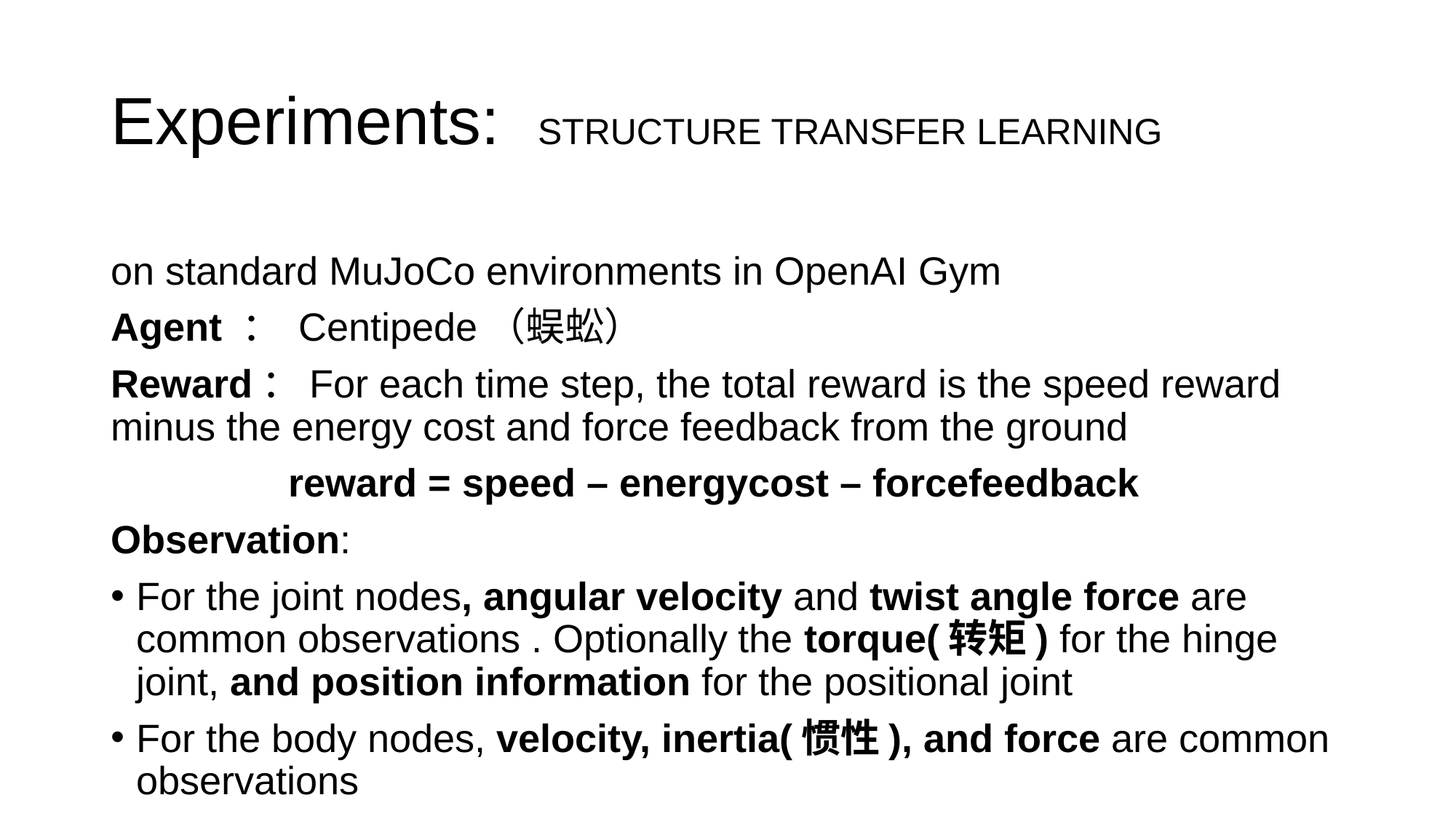

# Experiments:  STRUCTURE TRANSFER LEARNING
on standard MuJoCo environments in OpenAI Gym
Agent ： Centipede（蜈蚣）
Reward：For each time step, the total reward is the speed reward minus the energy cost and force feedback from the ground
	       reward = speed – energycost – forcefeedback
Observation:
For the joint nodes, angular velocity and twist angle force are common observations . Optionally the torque(转矩) for the hinge joint, and position information for the positional joint
For the body nodes, velocity, inertia(惯性), and force are common observations